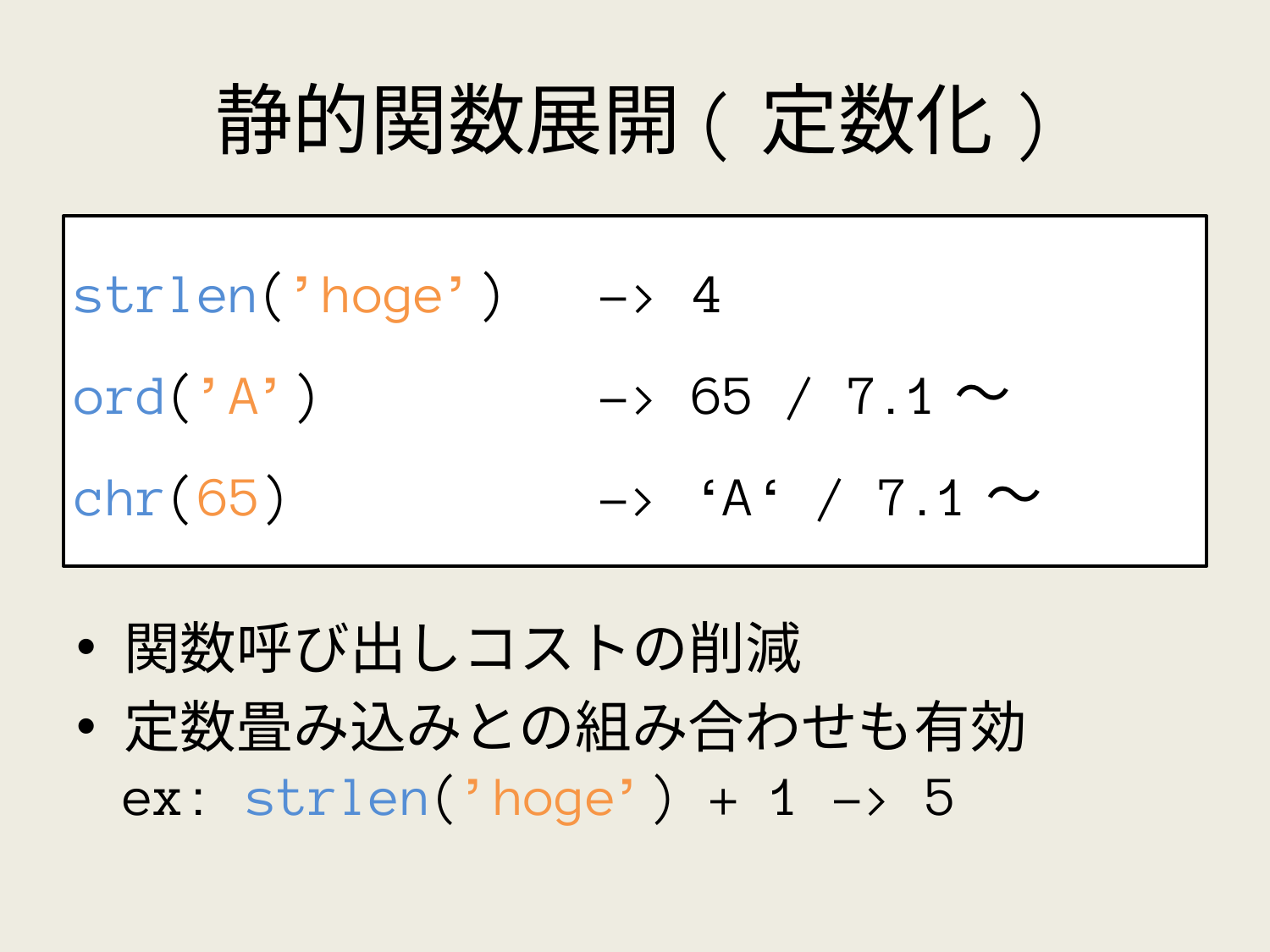

# 静的関数展開(定数化)
strlen(’hoge’)   -> 4
ord(’A’)         -> 65 / 7.1～
chr(65)          -> ‘A‘ / 7.1～
関数呼び出しコストの削減
定数畳み込みとの組み合わせも有効
ex: strlen(’hoge’) + 1 -> 5